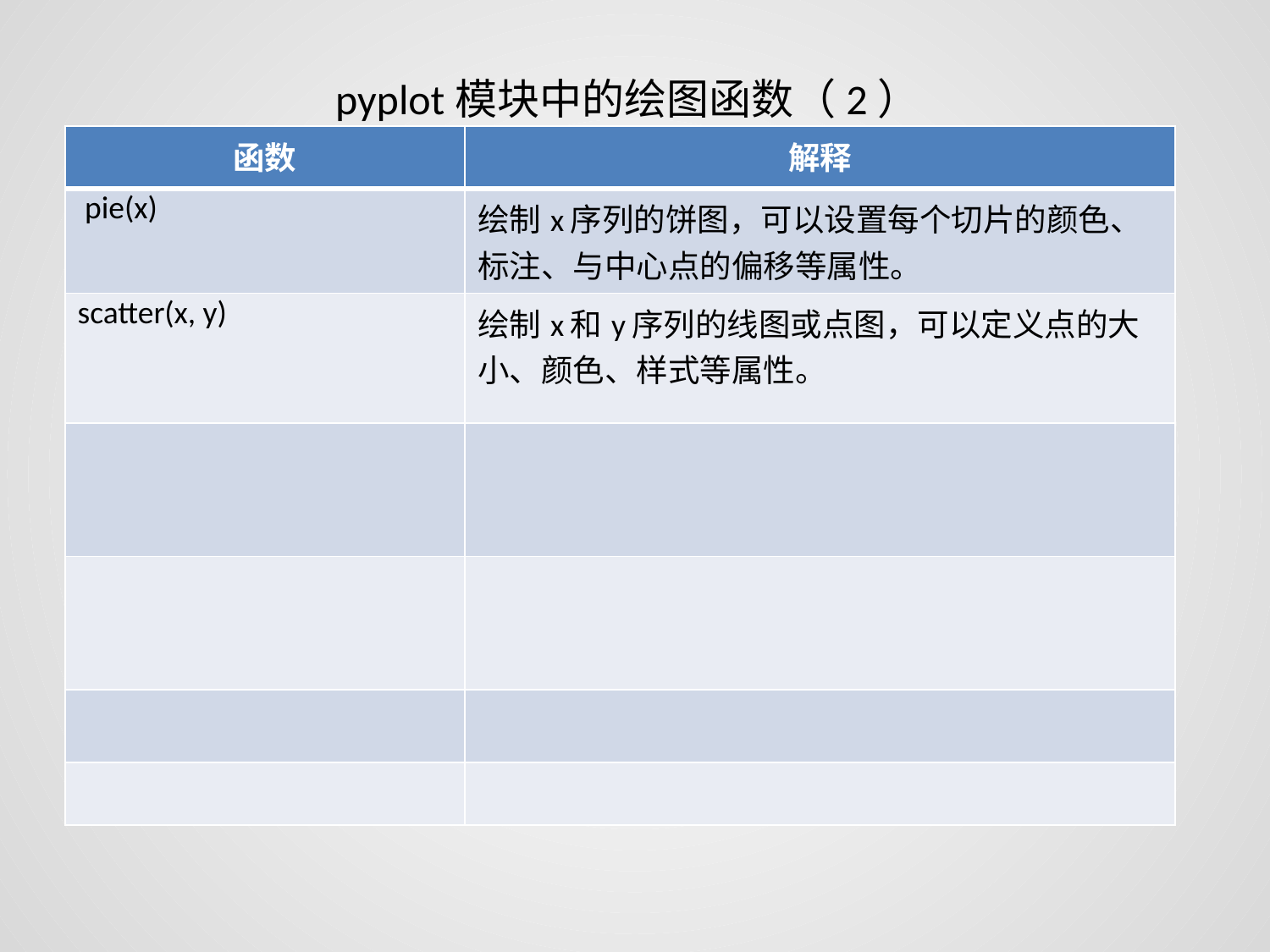

pyplot模块中的绘图函数（2）
| 函数 | 解释 |
| --- | --- |
| pie(x) | 绘制x序列的饼图，可以设置每个切片的颜色、标注、与中心点的偏移等属性。 |
| scatter(x, y) | 绘制x和y序列的线图或点图，可以定义点的大小、颜色、样式等属性。 |
|  |  |
|  |  |
|  |  |
|  |  |